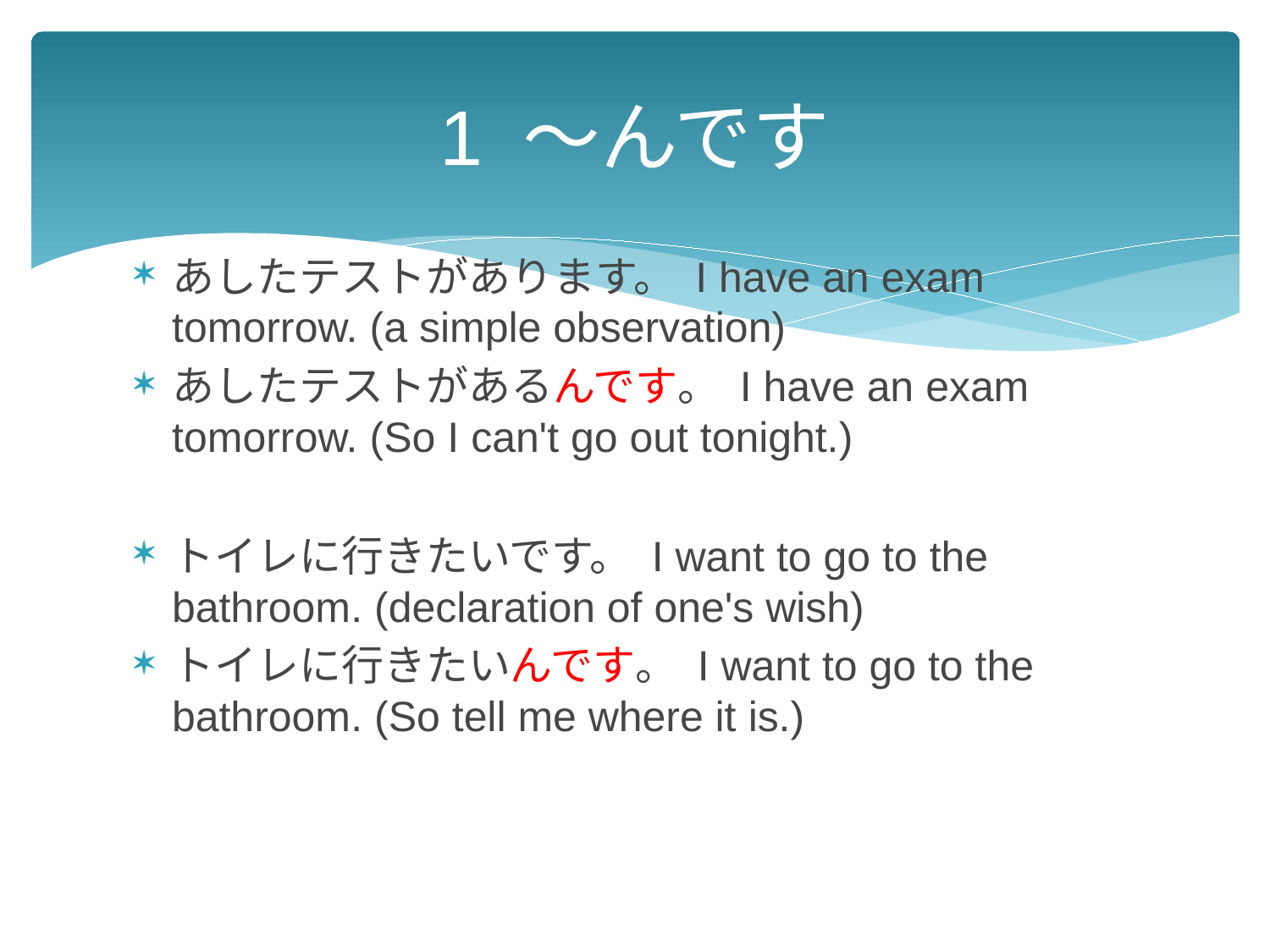

# 1 ～んです
あしたテストがあります。 I have an exam tomorrow. (a simple observation)
あしたテストがあるんです。 I have an exam tomorrow. (So I can't go out tonight.)

トイレに行きたいです。 I want to go to the bathroom. (declaration of one's wish)
トイレに行きたいんです。 I want to go to the bathroom. (So tell me where it is.)